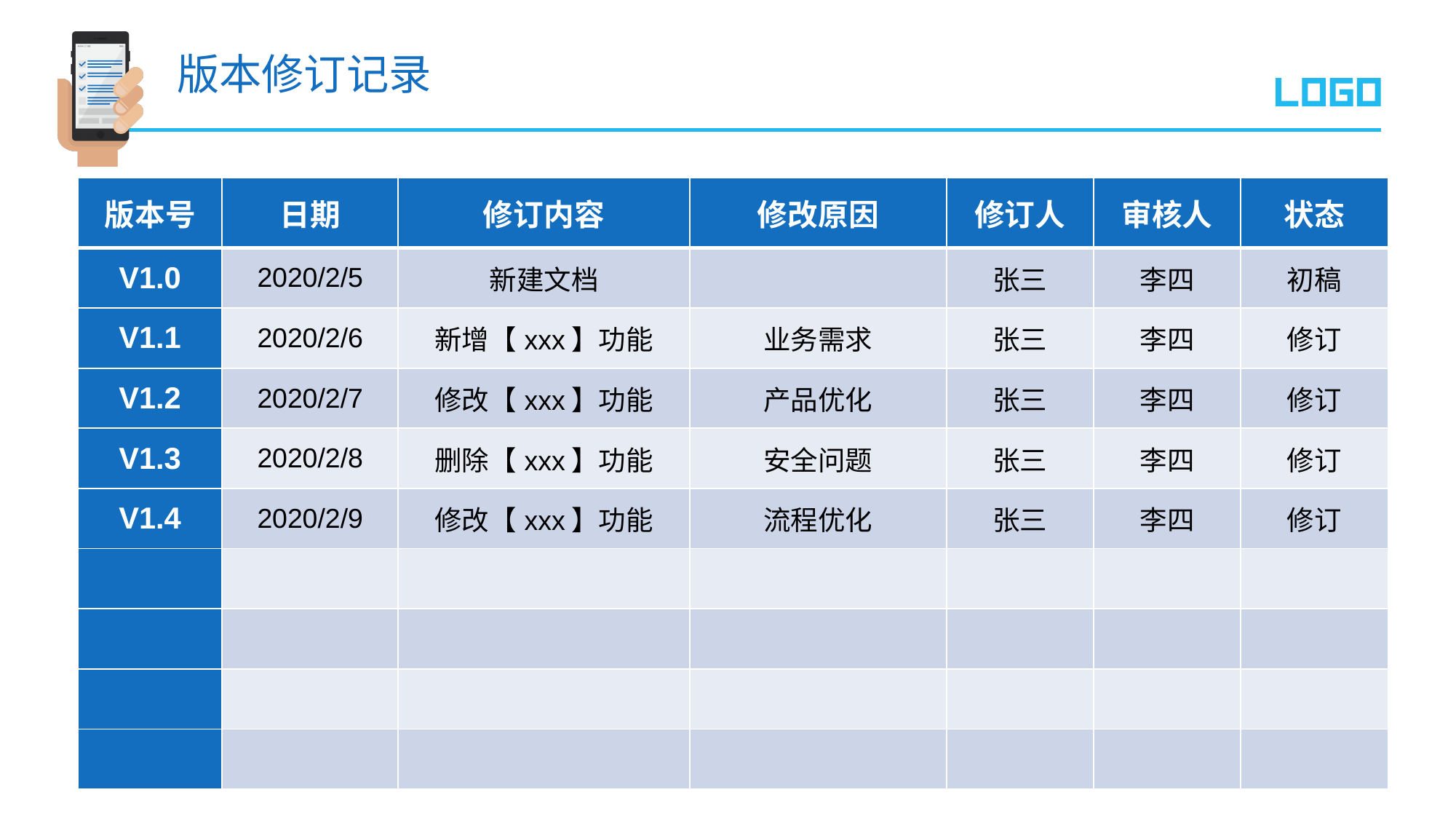

版本修订记录
| 版本号 | 日期 | 修订内容 | 修改原因 | 修订人 | 审核人 | 状态 |
| --- | --- | --- | --- | --- | --- | --- |
| V1.0 | 2020/2/5 | 新建文档 |  | 张三 | 李四 | 初稿 |
| V1.1 | 2020/2/6 | 新增【xxx】功能 | 业务需求 | 张三 | 李四 | 修订 |
| V1.2 | 2020/2/7 | 修改【xxx】功能 | 产品优化 | 张三 | 李四 | 修订 |
| V1.3 | 2020/2/8 | 删除【xxx】功能 | 安全问题 | 张三 | 李四 | 修订 |
| V1.4 | 2020/2/9 | 修改【xxx】功能 | 流程优化 | 张三 | 李四 | 修订 |
|  |  |  |  |  |  |  |
|  |  |  |  |  |  |  |
|  |  |  |  |  |  |  |
|  |  |  |  |  |  |  |